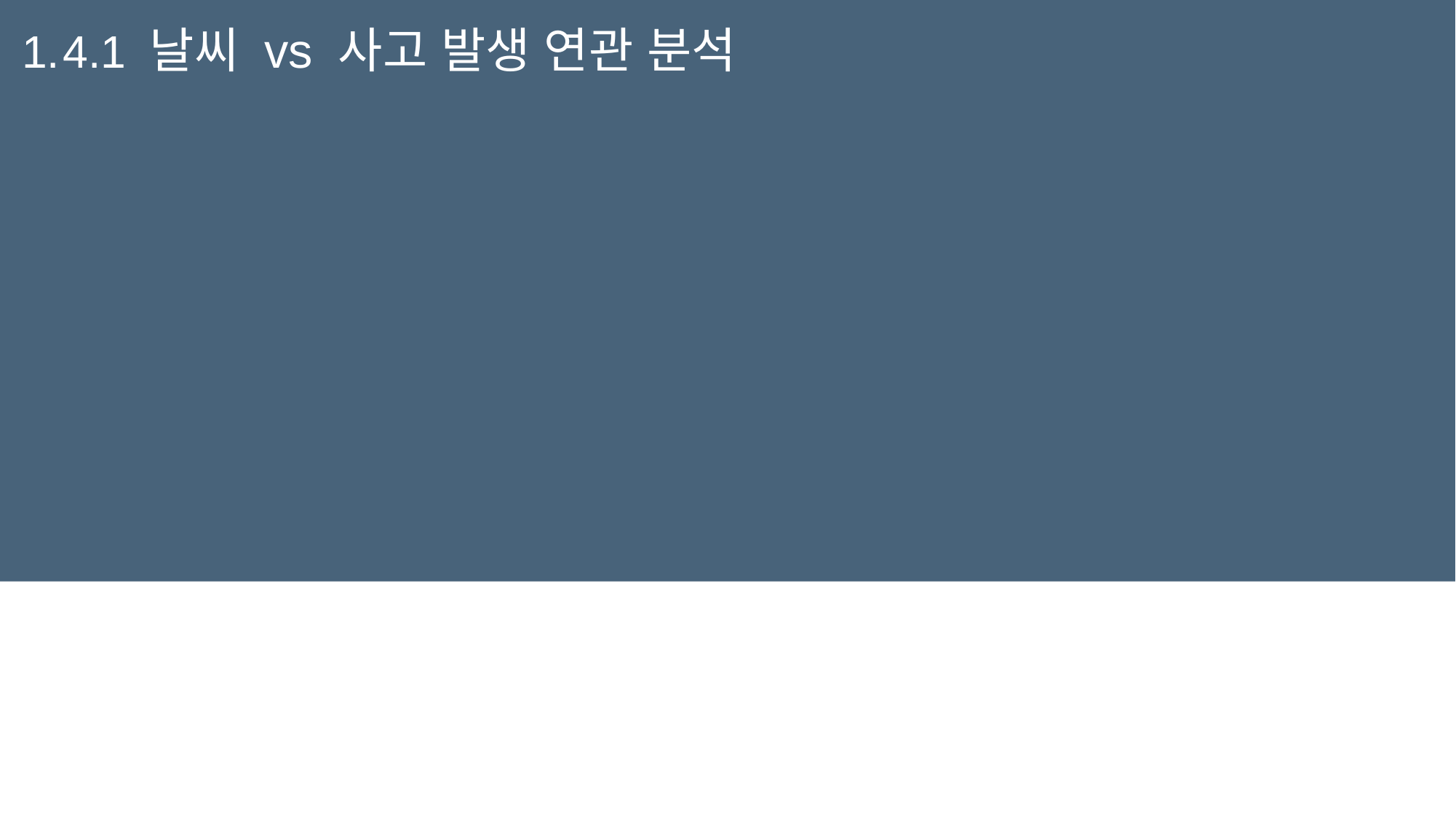

4.1 날씨 vs 사고 발생 연관 분석